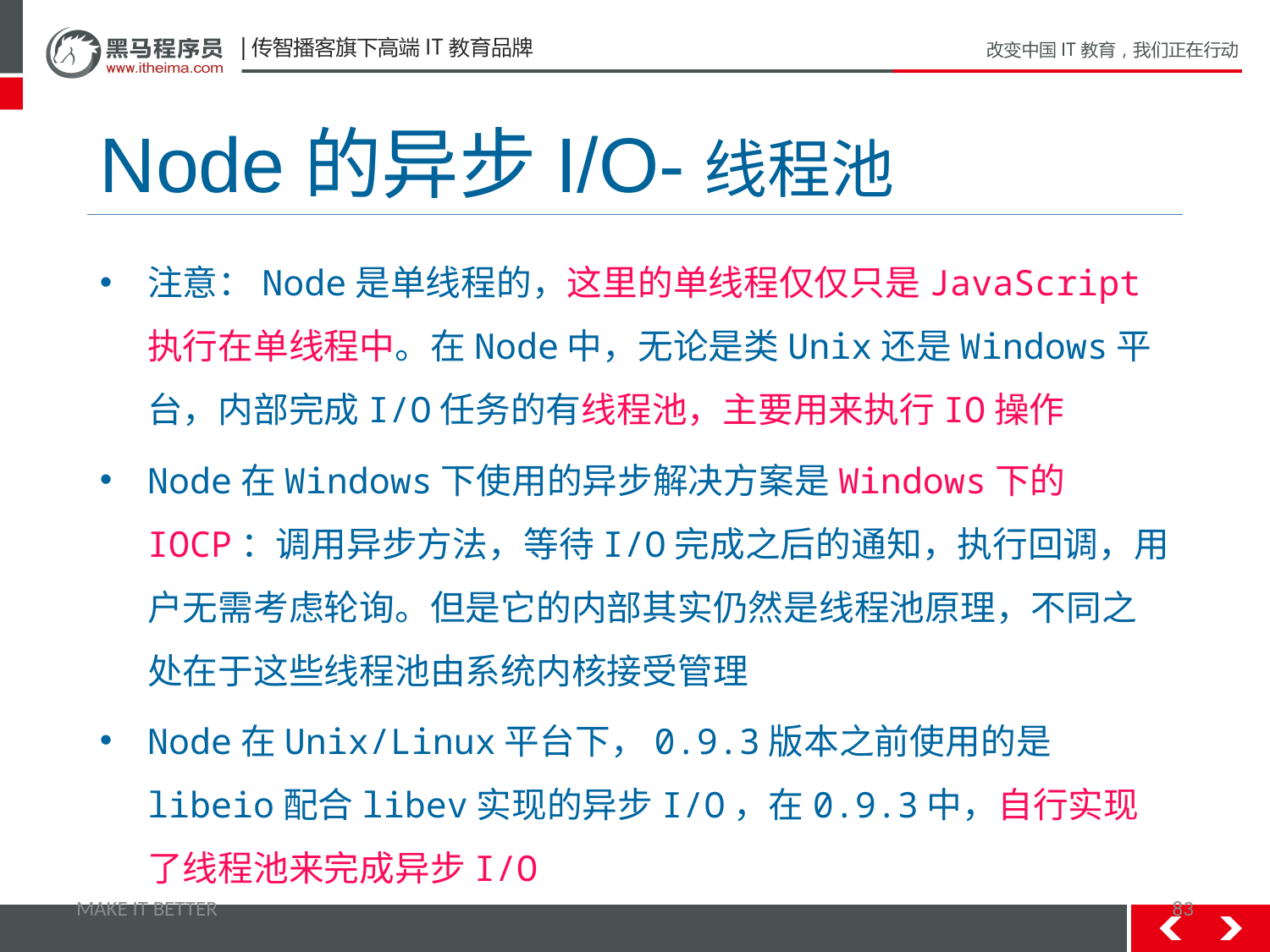

# Node的异步I/O-线程池
注意：Node是单线程的，这里的单线程仅仅只是JavaScript执行在单线程中。在Node中，无论是类Unix还是Windows平台，内部完成I/O任务的有线程池，主要用来执行IO操作
Node在Windows下使用的异步解决方案是Windows下的IOCP：调用异步方法，等待I/O完成之后的通知，执行回调，用户无需考虑轮询。但是它的内部其实仍然是线程池原理，不同之处在于这些线程池由系统内核接受管理
Node在Unix/Linux平台下，0.9.3版本之前使用的是libeio配合libev实现的异步I/O，在0.9.3中，自行实现了线程池来完成异步I/O
MAKE IT BETTER
83